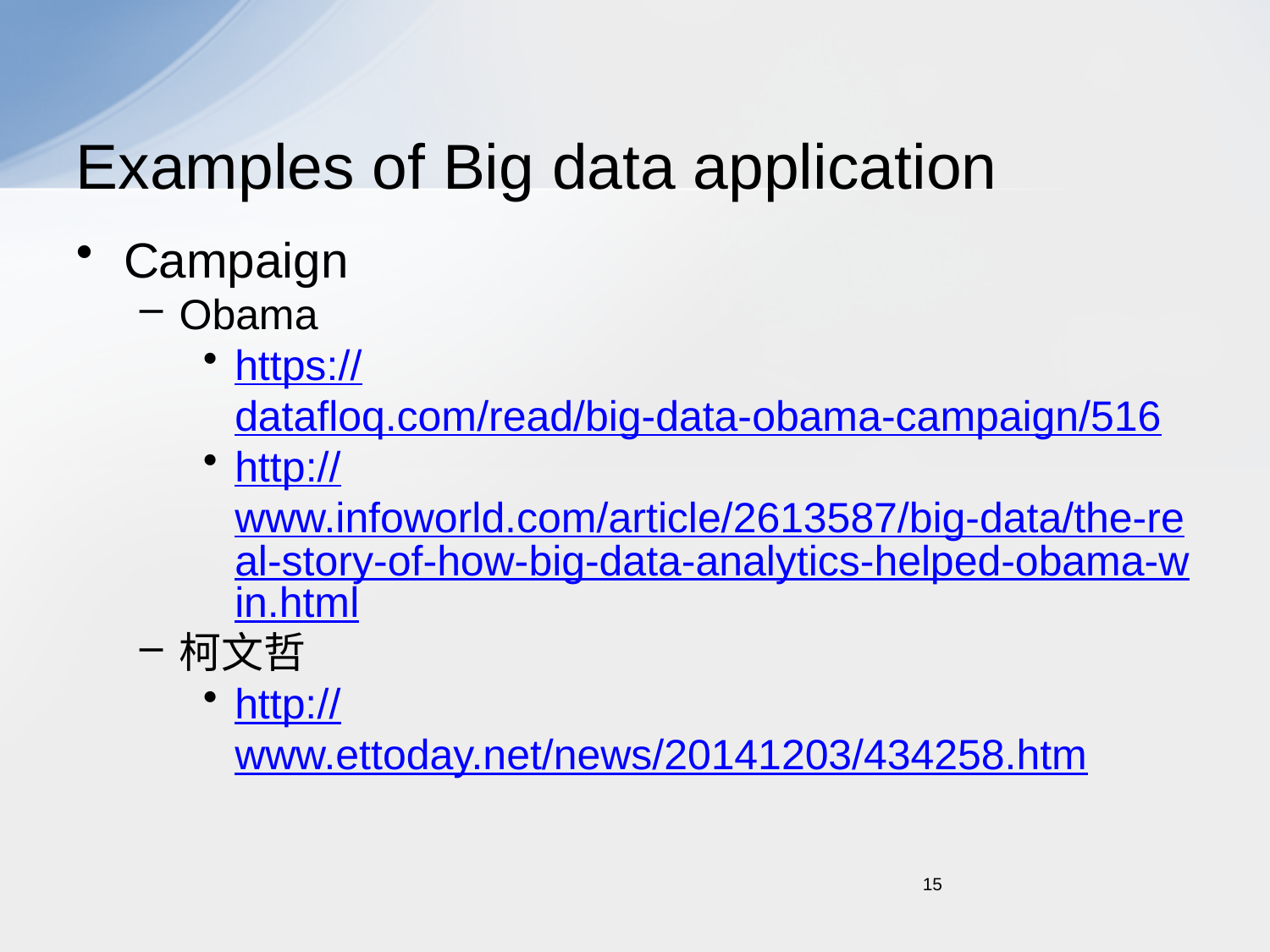

# Examples of Big data application
Campaign
Obama
https://datafloq.com/read/big-data-obama-campaign/516
http://www.infoworld.com/article/2613587/big-data/the-real-story-of-how-big-data-analytics-helped-obama-win.html
柯文哲
http://www.ettoday.net/news/20141203/434258.htm

15